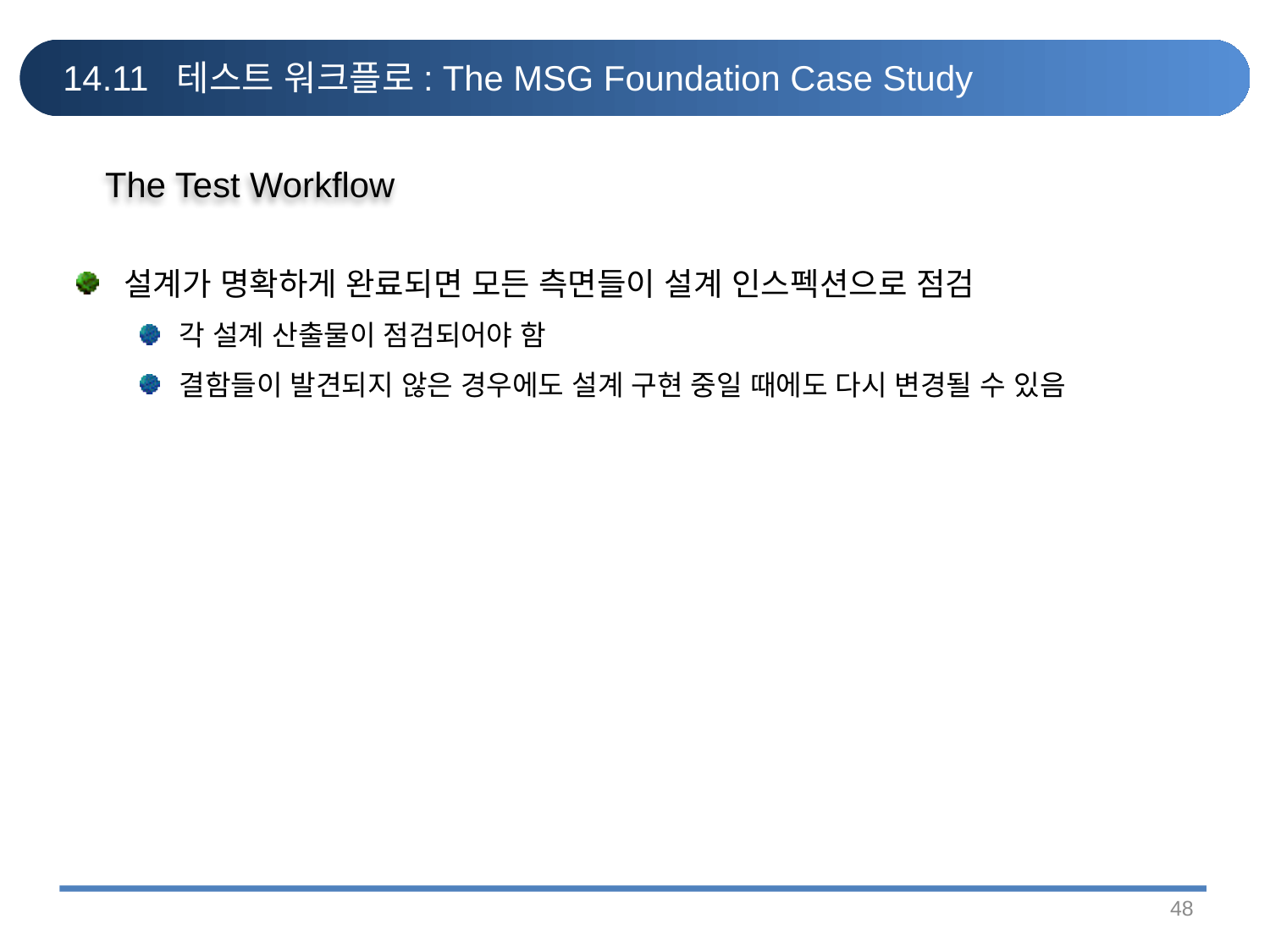

# 14.11  테스트 워크플로: The MSG Foundation Case Study
The Test Workflow
설계가 명확하게 완료되면 모든 측면들이 설계 인스펙션으로 점검
각 설계 산출물이 점검되어야 함
결함들이 발견되지 않은 경우에도 설계 구현 중일 때에도 다시 변경될 수 있음
48